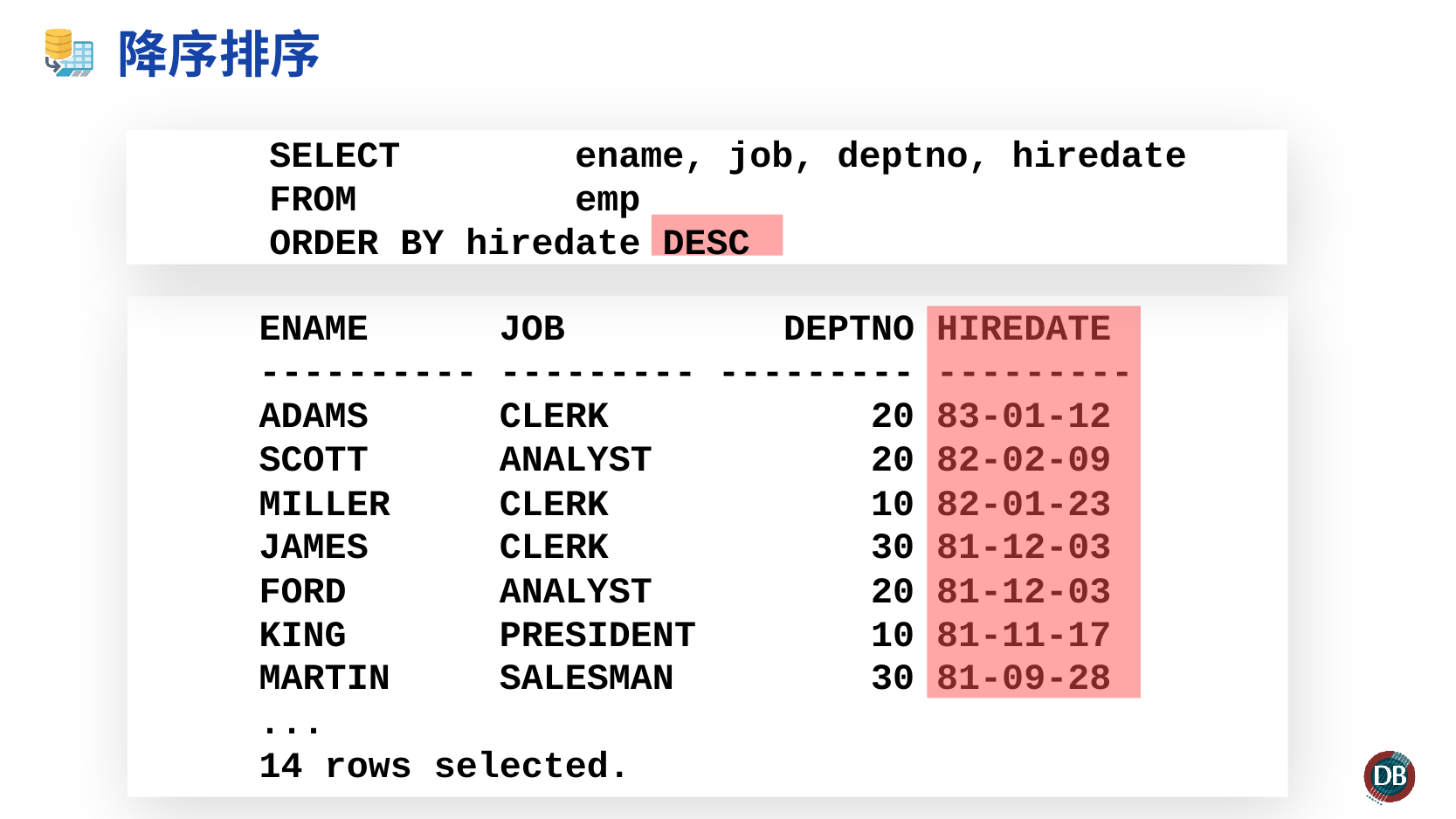

# 降序排序

     SELECT  	 ename, job, deptno, hiredate
     FROM    	 emp
     ORDER BY hiredate DESC

ENAME      JOB          DEPTNO HIREDATE
---------- --------- --------- ---------
ADAMS      CLERK            20 83-01-12
SCOTT      ANALYST          20 82-02-09
MILLER     CLERK            10 82-01-23
JAMES      CLERK            30 81-12-03
FORD       ANALYST          20 81-12-03
KING       PRESIDENT        10 81-11-17
MARTIN     SALESMAN         30 81-09-28
...
14 rows selected.